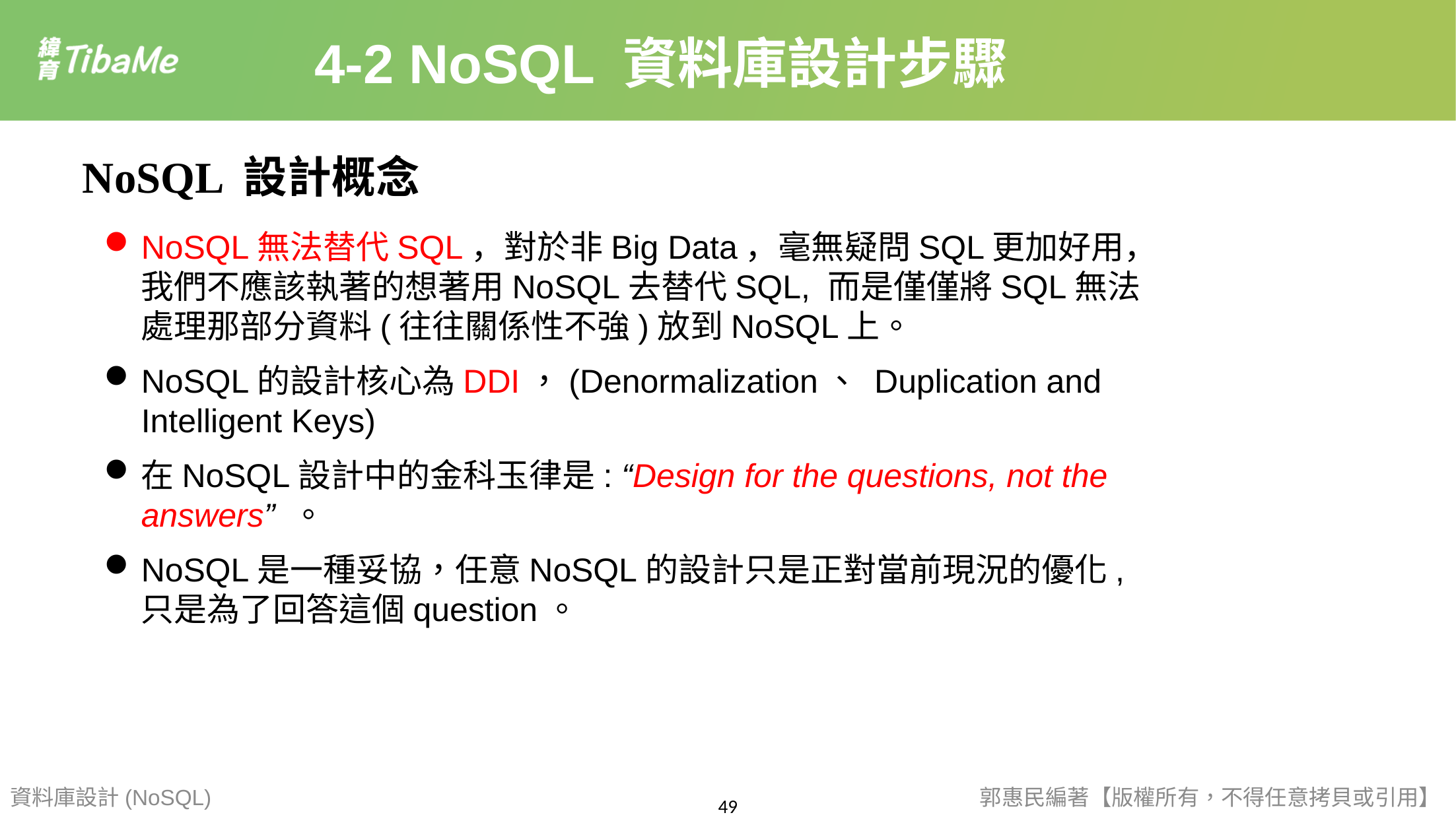

4-2 NoSQL 資料庫設計步驟
 NoSQL 設計概念

NoSQL無法替代SQL，對於非Big Data，毫無疑問SQL更加好用，我們不應該執著的想著用NoSQL去替代SQL, 而是僅僅將SQL無法處理那部分資料(往往關係性不強)放到NoSQL上。
NoSQL的設計核心為DDI，(Denormalization、 Duplication and Intelligent Keys)
在NoSQL設計中的金科玉律是: “Design for the questions, not the answers” 。
NoSQL是一種妥協，任意NoSQL的設計只是正對當前現況的優化, 只是為了回答這個question。
資料庫設計(NoSQL)
郭惠民編著【版權所有，不得任意拷貝或引用】